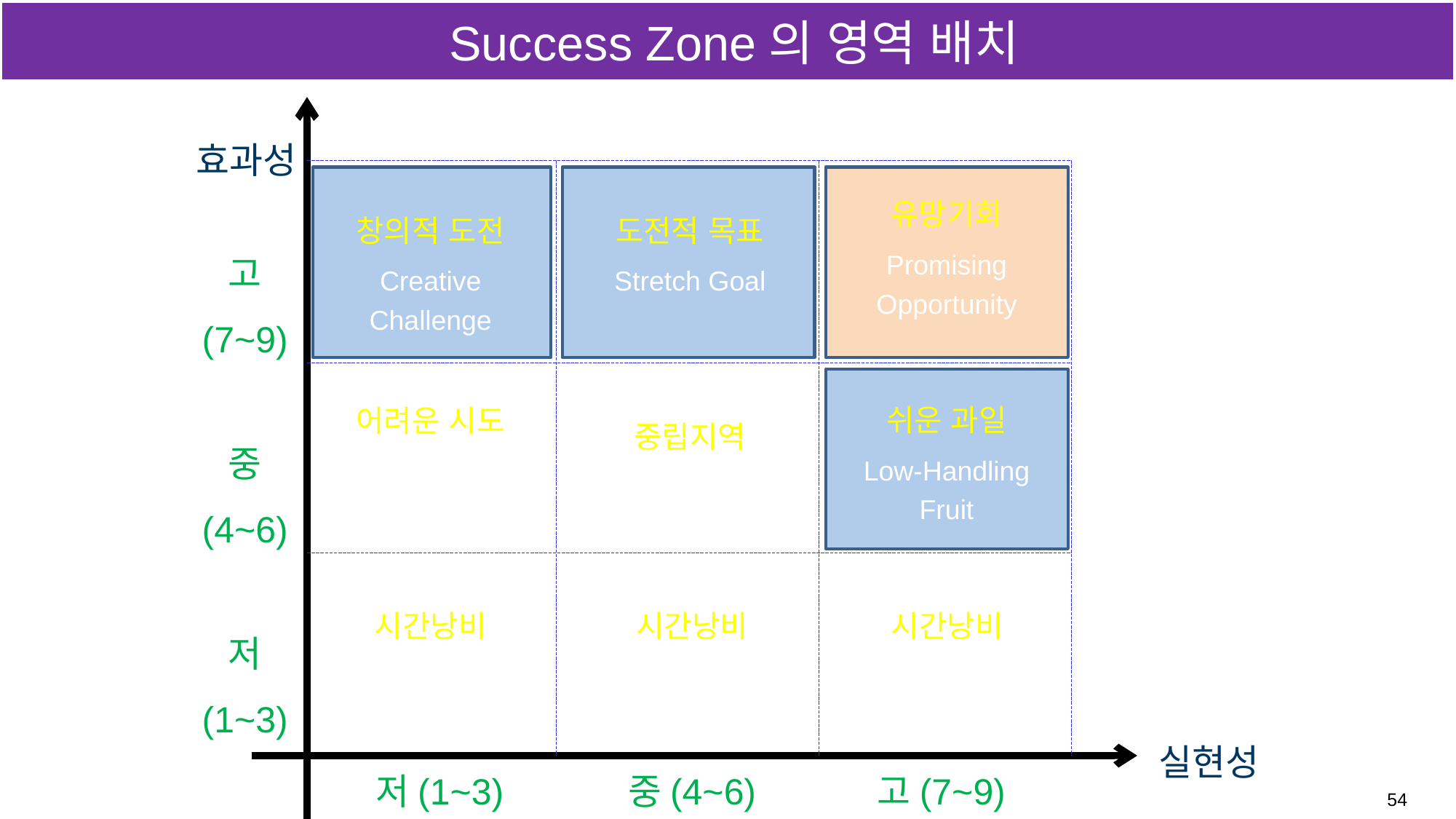

# Success Zone의 영역 배치
고
(7~9)
중
(4~6)
저
(1~3)
실현성
저(1~3)
중(4~6)
고(7~9)

효과성
유망기회
Promising
Opportunity
창의적 도전
Creative Challenge
도전적 목표
Stretch Goal
쉬운 과일
Low-Handling
Fruit
어려운 시도
Difficult
Endeavor
중립지역
Gray Area
시간낭비
Waste of Time
시간낭비
Waste of Time
시간낭비
Waste of Time